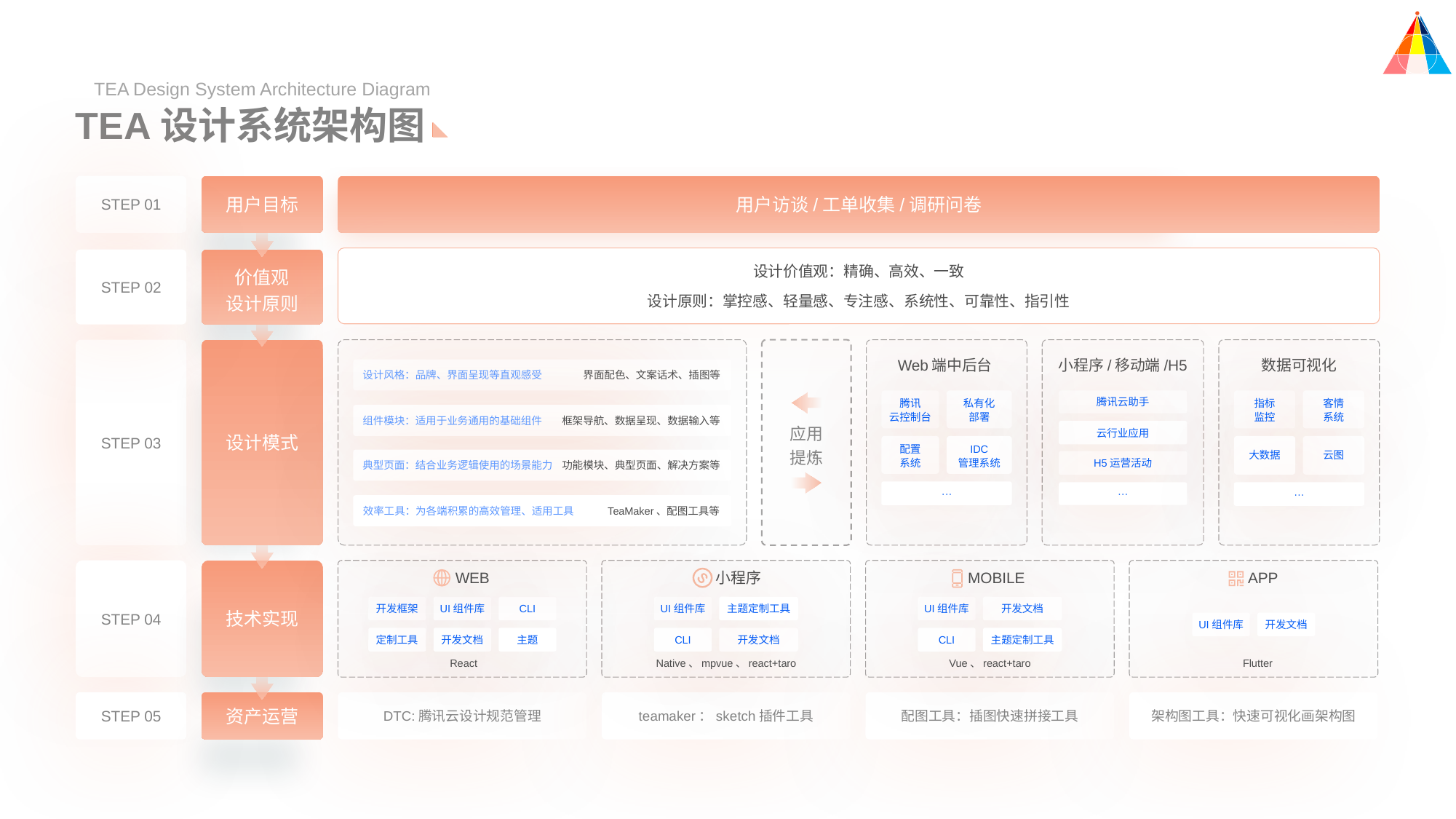

TEA Design System Architecture Diagram
TEA设计系统架构图

用户目标
用户访谈/工单收集/调研问卷
STEP 01

设计价值观：精确、高效、一致
价值观
设计原则
STEP 02
设计原则：掌控感、轻量感、专注感、系统性、可靠性、指引性

Web端中后台
小程序/移动端/H5
数据可视化

设计风格：品牌、界面呈现等直观感受
界面配色、文案话术、插图等

腾讯云助手
腾讯
云控制台
私有化
部署
指标
监控
客情
系统

组件模块：适用于业务通用的基础组件
框架导航、数据呈现、数据输入等
应用
提炼

云行业应用
设计模式
STEP 03

配置
系统
IDC
管理系统
大数据
云图

H5运营活动
典型页面：结合业务逻辑使用的场景能力
功能模块、典型页面、解决方案等

···
···
···

效率工具：为各端积累的高效管理、适用工具
TeaMaker、配图工具等

WEB
小程序
MOBILE
APP

开发框架
UI组件库
CLI
UI组件库
主题定制工具
UI组件库
开发文档
技术实现
STEP 04

UI组件库
开发文档

定制工具
开发文档
主题
CLI
开发文档
CLI
主题定制工具
React
Native、mpvue、react+taro
Vue、react+taro
Flutter

资产运营
STEP 05
DTC:腾讯云设计规范管理
teamaker：sketch插件工具
配图工具：插图快速拼接工具
架构图工具：快速可视化画架构图